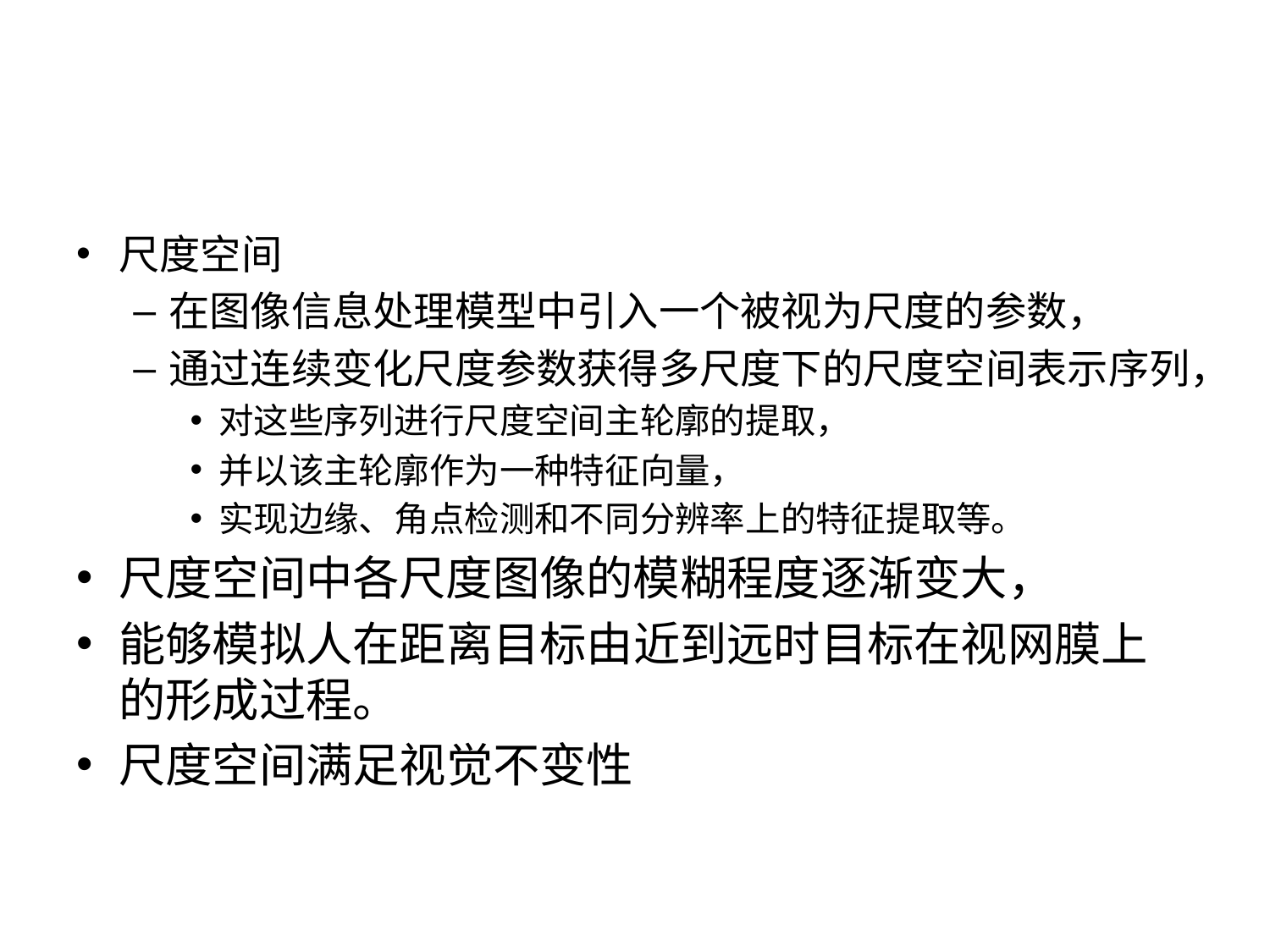

#
尺度空间
在图像信息处理模型中引入一个被视为尺度的参数，
通过连续变化尺度参数获得多尺度下的尺度空间表示序列，
对这些序列进行尺度空间主轮廓的提取，
并以该主轮廓作为一种特征向量，
实现边缘、角点检测和不同分辨率上的特征提取等。
尺度空间中各尺度图像的模糊程度逐渐变大，
能够模拟人在距离目标由近到远时目标在视网膜上的形成过程。
尺度空间满足视觉不变性